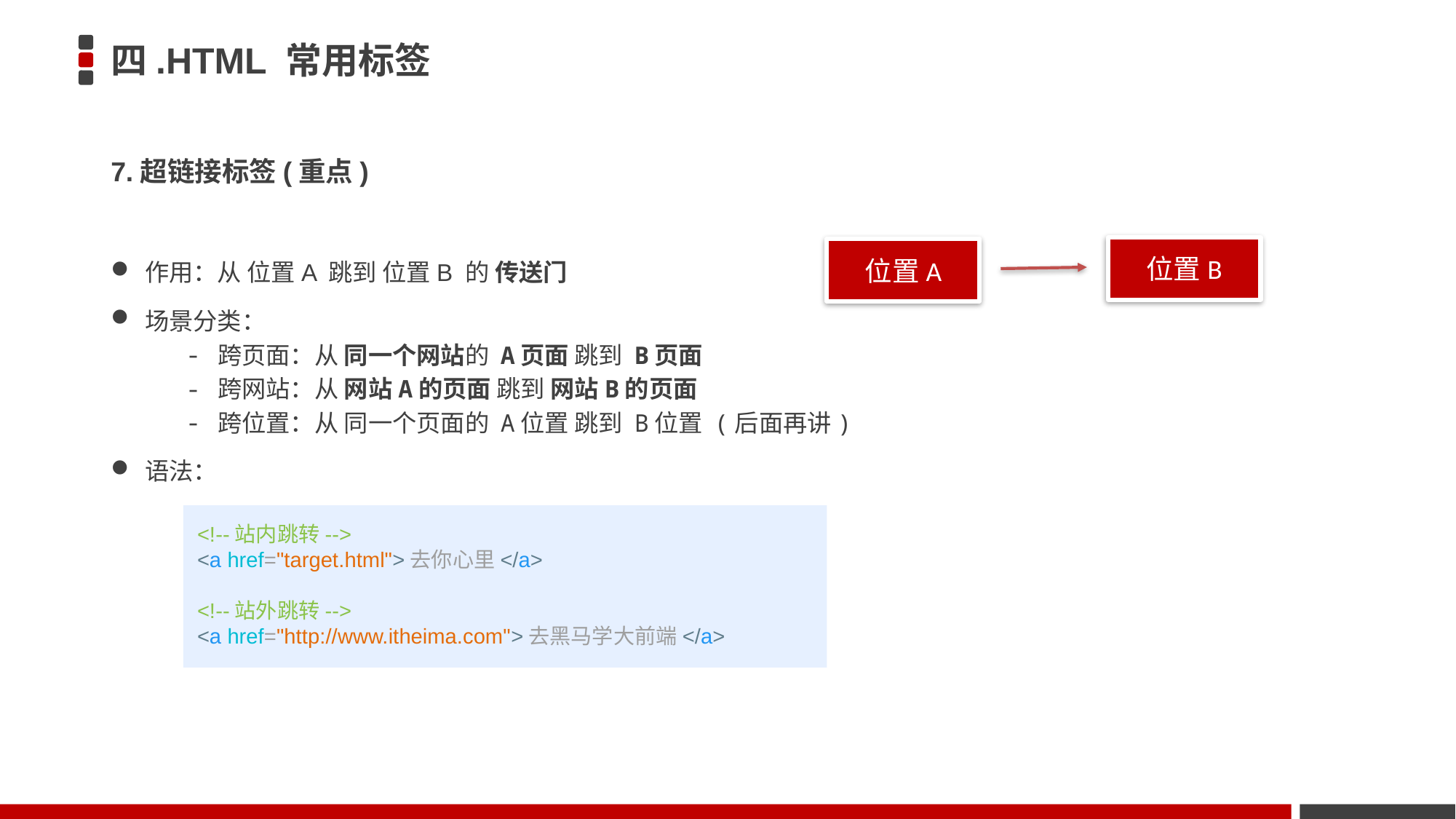

# 四.HTML 常用标签
7.超链接标签(重点)
作用：从 位置A 跳到 位置B 的 传送门
场景分类：
跨页面：从 同一个网站的 A页面 跳到 B页面
跨网站：从 网站A的页面 跳到 网站B的页面
跨位置：从 同一个页面的 A位置 跳到 B位置 (后面再讲)
语法：
位置B
位置A

<!--站内跳转-->
<a href="target.html">去你心里</a>

<!--站外跳转-->
<a href="http://www.itheima.com">去黑马学大前端</a>